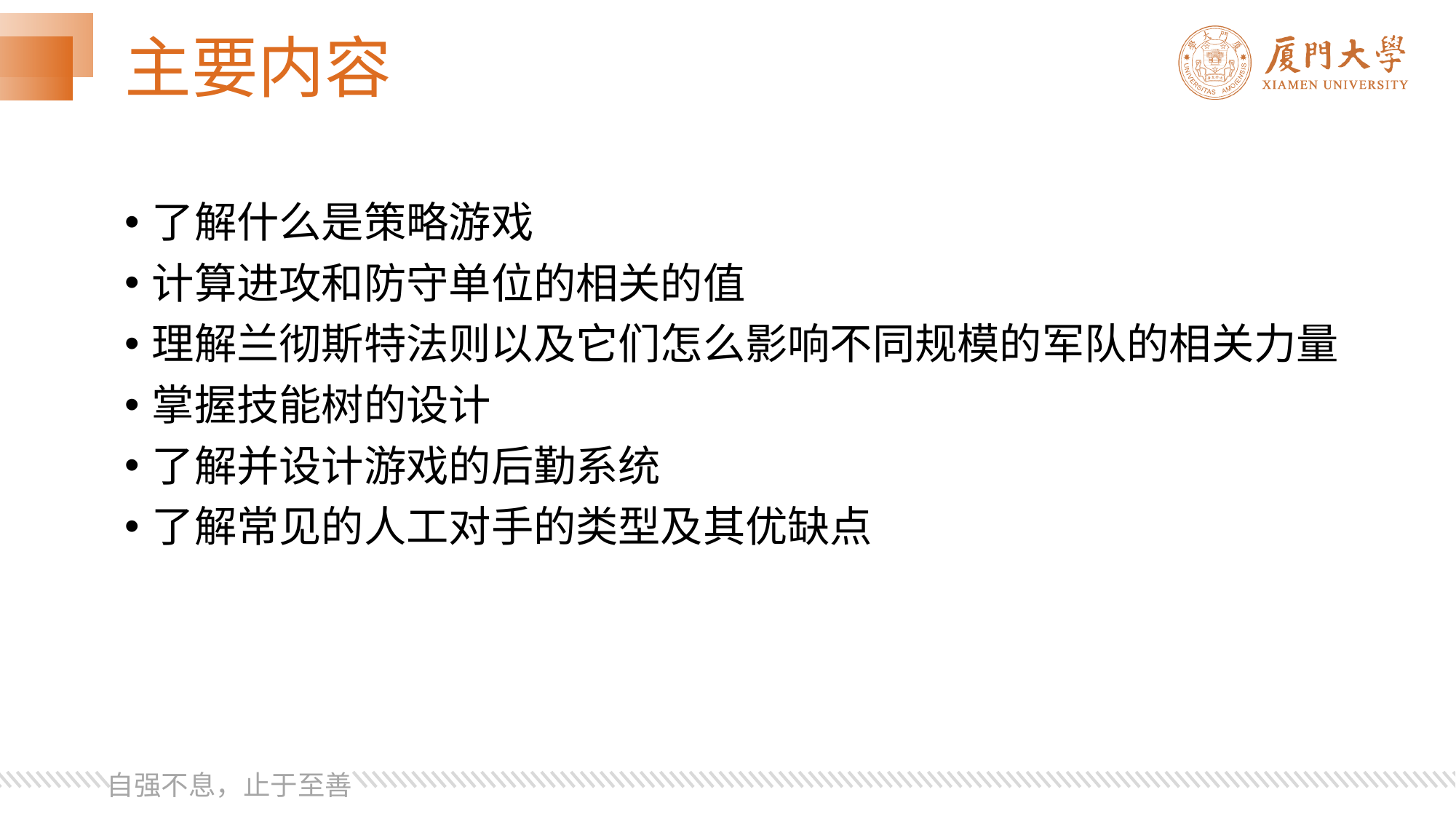

# 主要内容
了解什么是策略游戏
计算进攻和防守单位的相关的值
理解兰彻斯特法则以及它们怎么影响不同规模的军队的相关力量
掌握技能树的设计
了解并设计游戏的后勤系统
了解常见的人工对手的类型及其优缺点